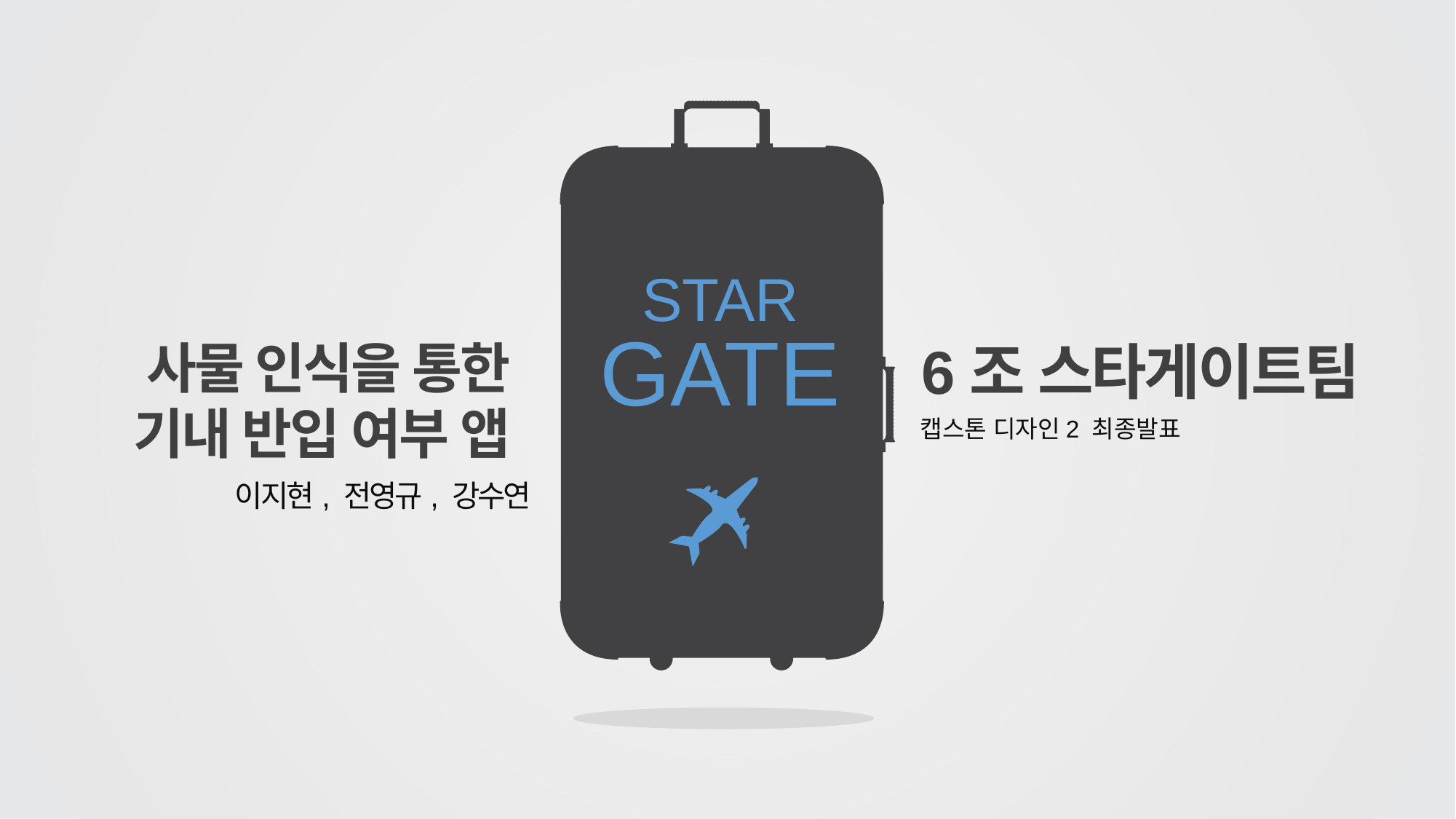

STAR
GATE
사물 인식을 통한
기내 반입 여부 앱
6조 스타게이트팀
캡스톤 디자인2 최종발표
이지현, 전영규, 강수연